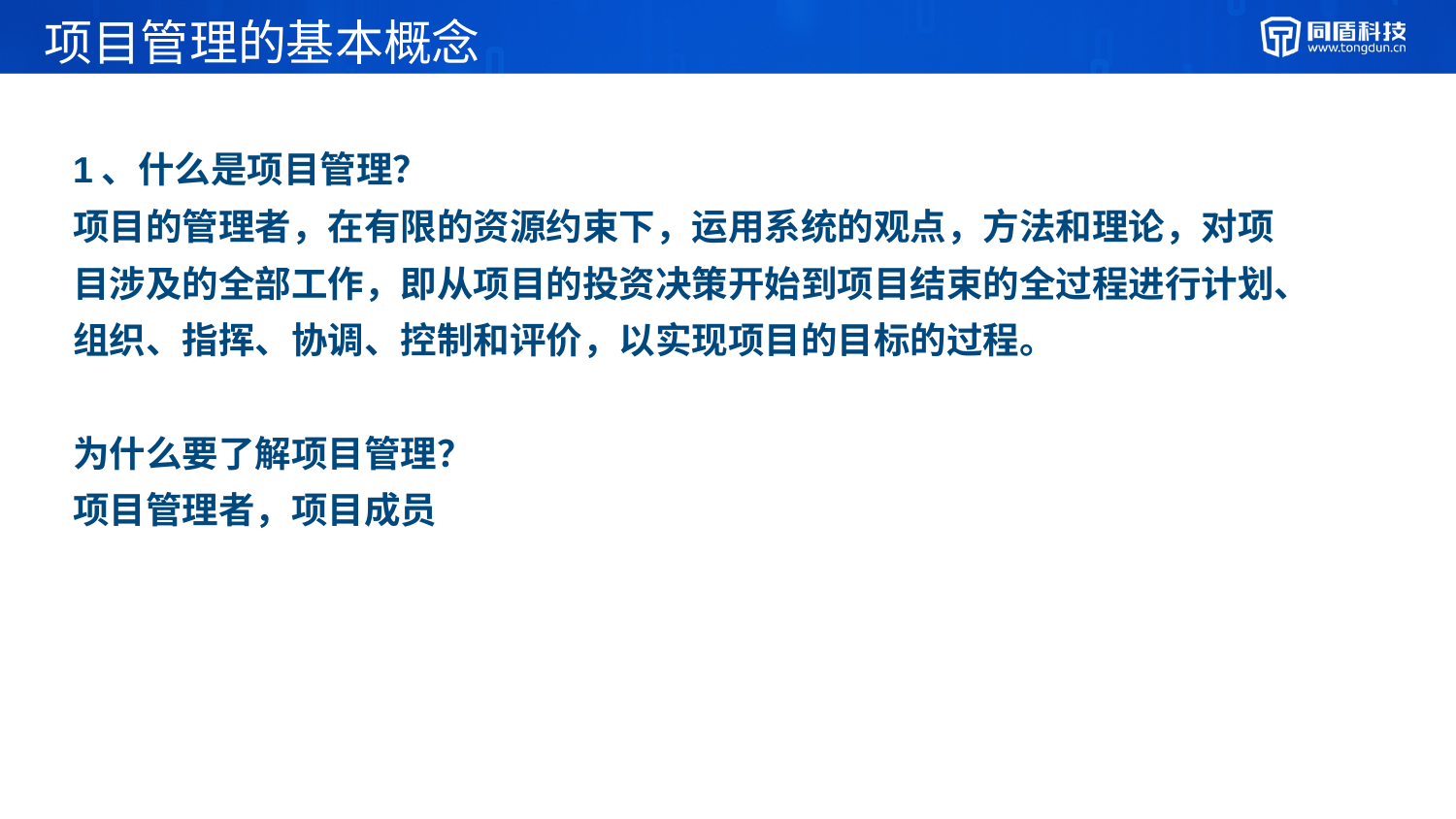

# 项目管理的基本概念
1、什么是项目管理？
项目的管理者，在有限的资源约束下，运用系统的观点，方法和理论，对项目涉及的全部工作，即从项目的投资决策开始到项目结束的全过程进行计划、组织、指挥、协调、控制和评价，以实现项目的目标的过程。

为什么要了解项目管理？
项目管理者，项目成员